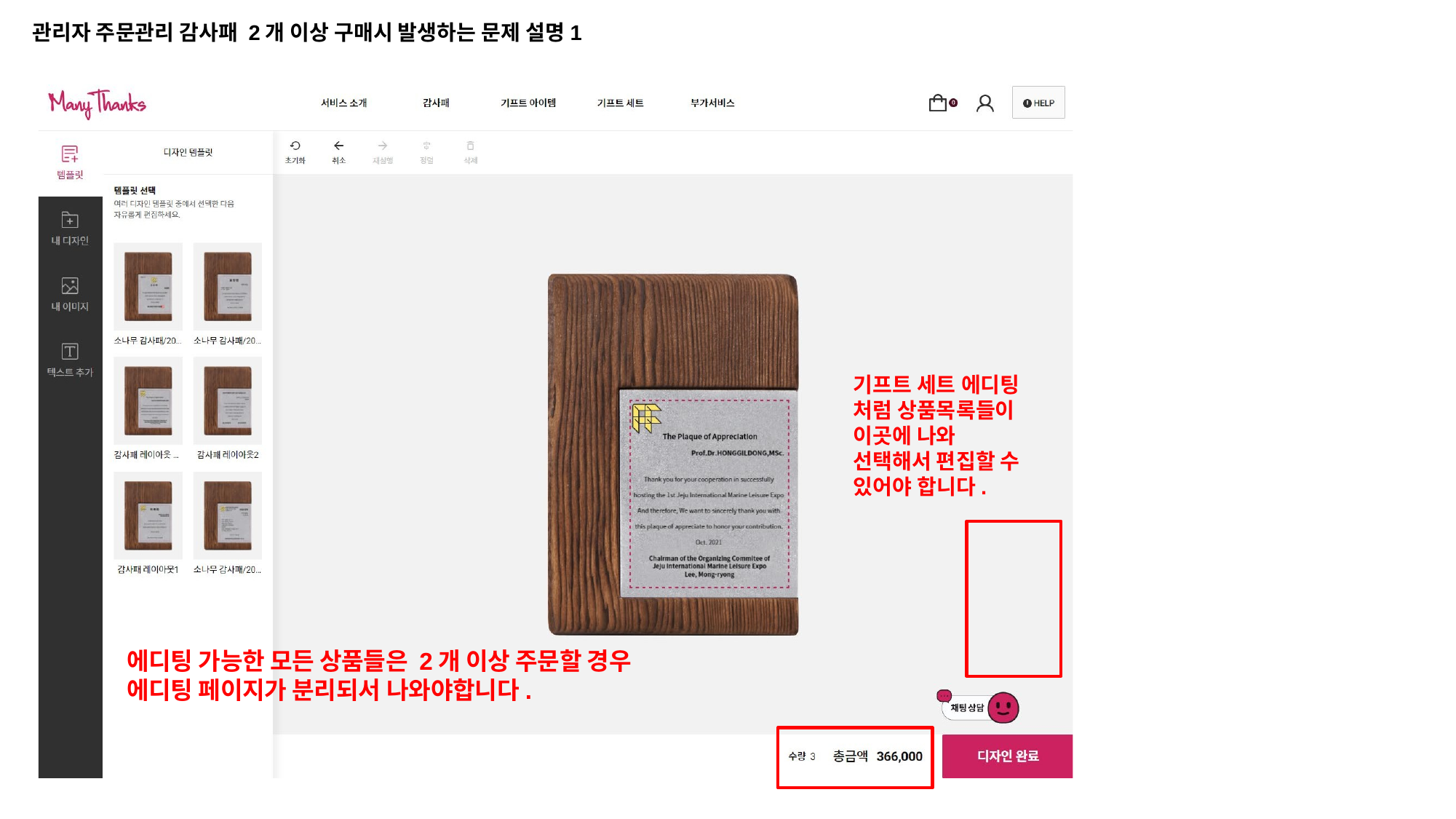

관리자 주문관리 감사패 2개 이상 구매시 발생하는 문제 설명1

기프트 세트 에디팅  처럼 상품목록들이  이곳에 나와  선택해서 편집할 수  있어야 합니다.

에디팅 가능한 모든 상품들은 2개 이상 주문할 경우  에디팅 페이지가 분리되서 나와야합니다.